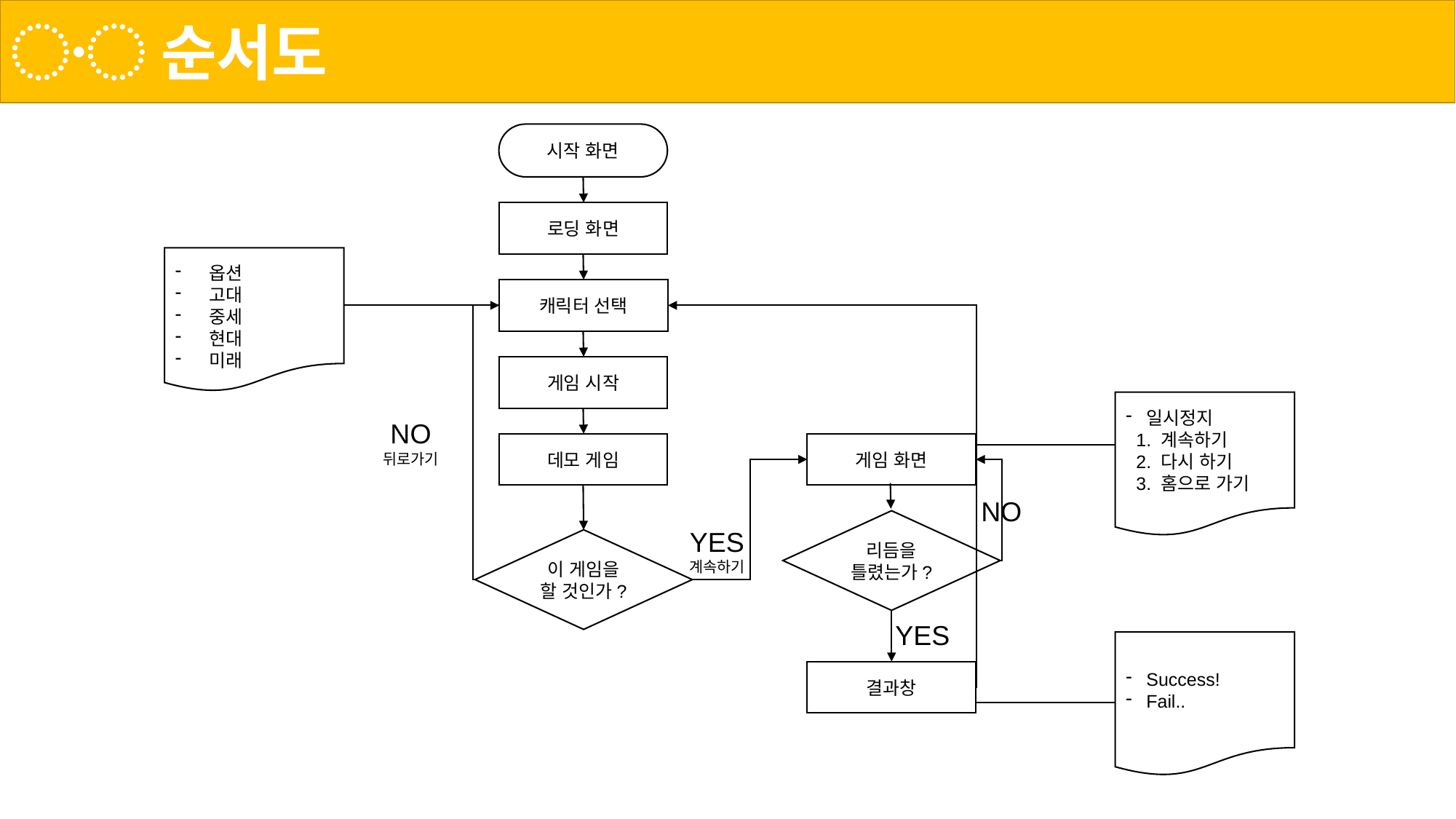

〮 순서도
시작 화면
로딩 화면

옵션
고대
중세
현대
미래
캐릭터 선택
게임 시작
일시정지
  1. 계속하기
  2. 다시 하기
  3. 홈으로 가기
NO
뒤로가기
데모 게임
게임 화면
NO
리듬을
틀렸는가?
YES
계속하기
이 게임을
할 것인가?
YES
Success!
Fail..
결과창